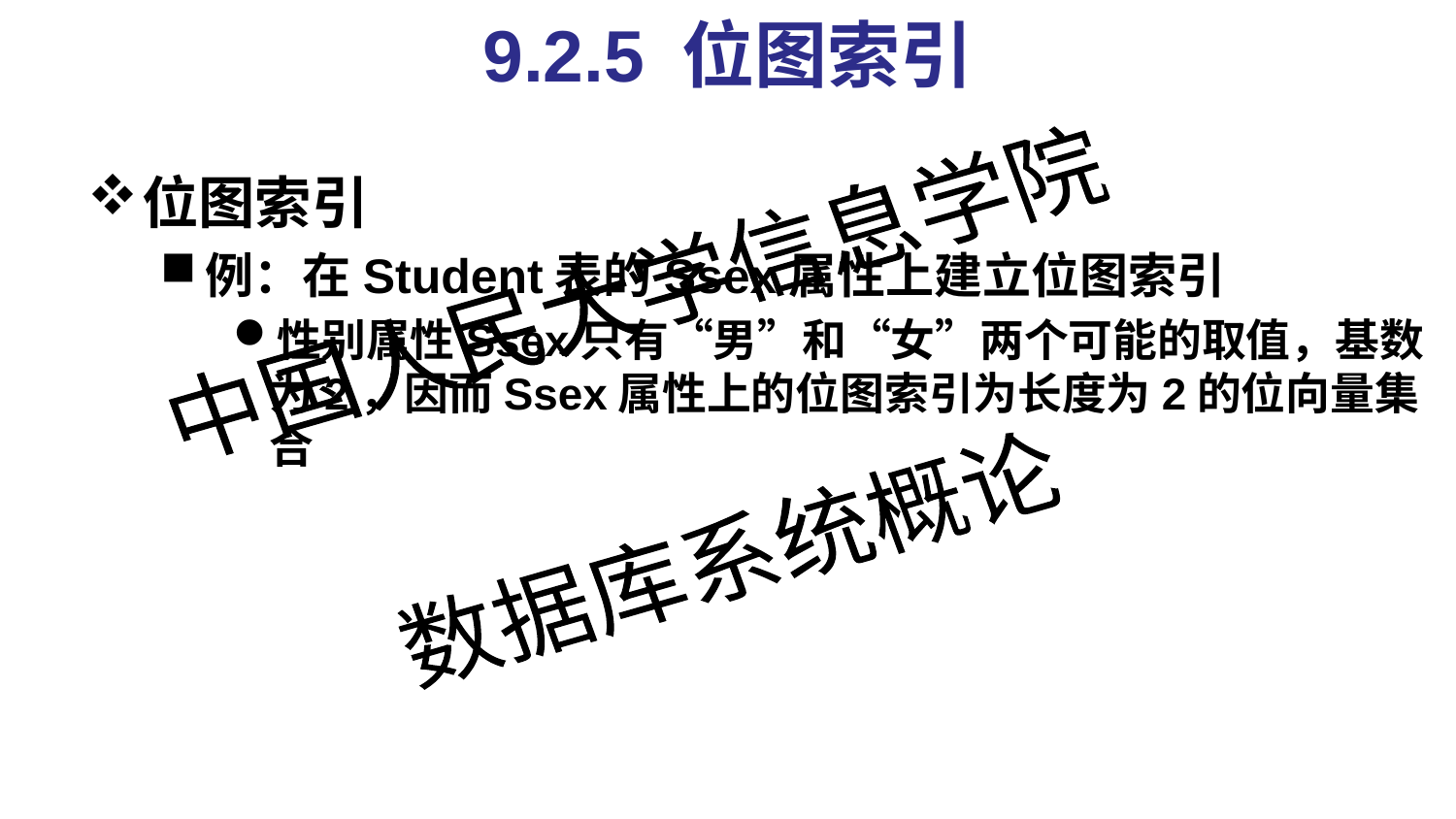

173
# 9.2.5 位图索引
位图索引
例：在Student表的Ssex属性上建立位图索引
性别属性Ssex只有“男”和“女”两个可能的取值，基数为2，因而Ssex属性上的位图索引为长度为2的位向量集合